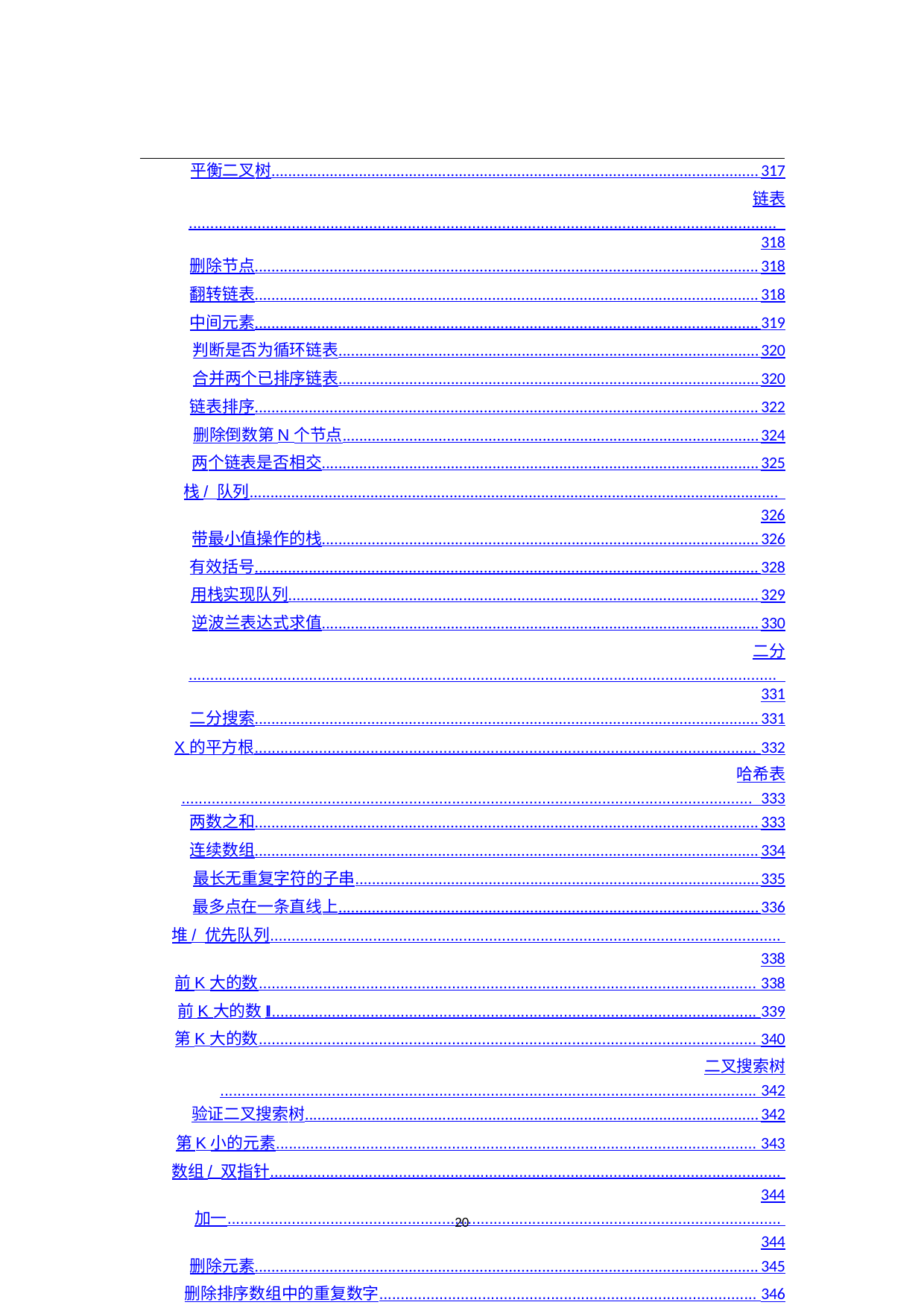

平衡二叉树.....................................................................................................................317
链表.........................................................................................................................................  318
删除节点.........................................................................................................................318
翻转链表.........................................................................................................................318
中间元素.........................................................................................................................319
判断是否为循环链表.....................................................................................................320
合并两个已排序链表.....................................................................................................320
链表排序.........................................................................................................................322
删除倒数第 N 个节点....................................................................................................324
两个链表是否相交.........................................................................................................325
栈 /  队列............................................................................................................................... 326
带最小值操作的栈.........................................................................................................326
有效括号.........................................................................................................................328
用栈实现队列.................................................................................................................329
逆波兰表达式求值.........................................................................................................330
二分.........................................................................................................................................  331
二分搜索.........................................................................................................................331
X 的平方根..................................................................................................................... 332
哈希表.....................................................................................................................................  333
两数之和.........................................................................................................................333
连续数组.........................................................................................................................334
最长无重复字符的子串.................................................................................................335
最多点在一条直线上.....................................................................................................336
堆 /  优先队列....................................................................................................................... 338
前 K 大的数.................................................................................................................... 338
前 K 大的数 II................................................................................................................. 339
第 K 大的数.................................................................................................................... 340
二叉搜索树............................................................................................................................. 342
验证二叉搜索树.............................................................................................................342
第 K 小的元素................................................................................................................ 343
数组 /  双指针....................................................................................................................... 344
加一................................................................................................................................. 344
删除元素.........................................................................................................................345
删除排序数组中的重复数字........................................................................................ 346
我的日程安排表 I..........................................................................................................346
合并排序数组.................................................................................................................348
贪心.........................................................................................................................................  348
买卖股票的最佳时机.....................................................................................................348
买卖股票的最佳时机 II................................................................................................ 349
最大子数组.....................................................................................................................350
主元素............................................................................................................................. 351
字符串处理............................................................................................................................. 352

20